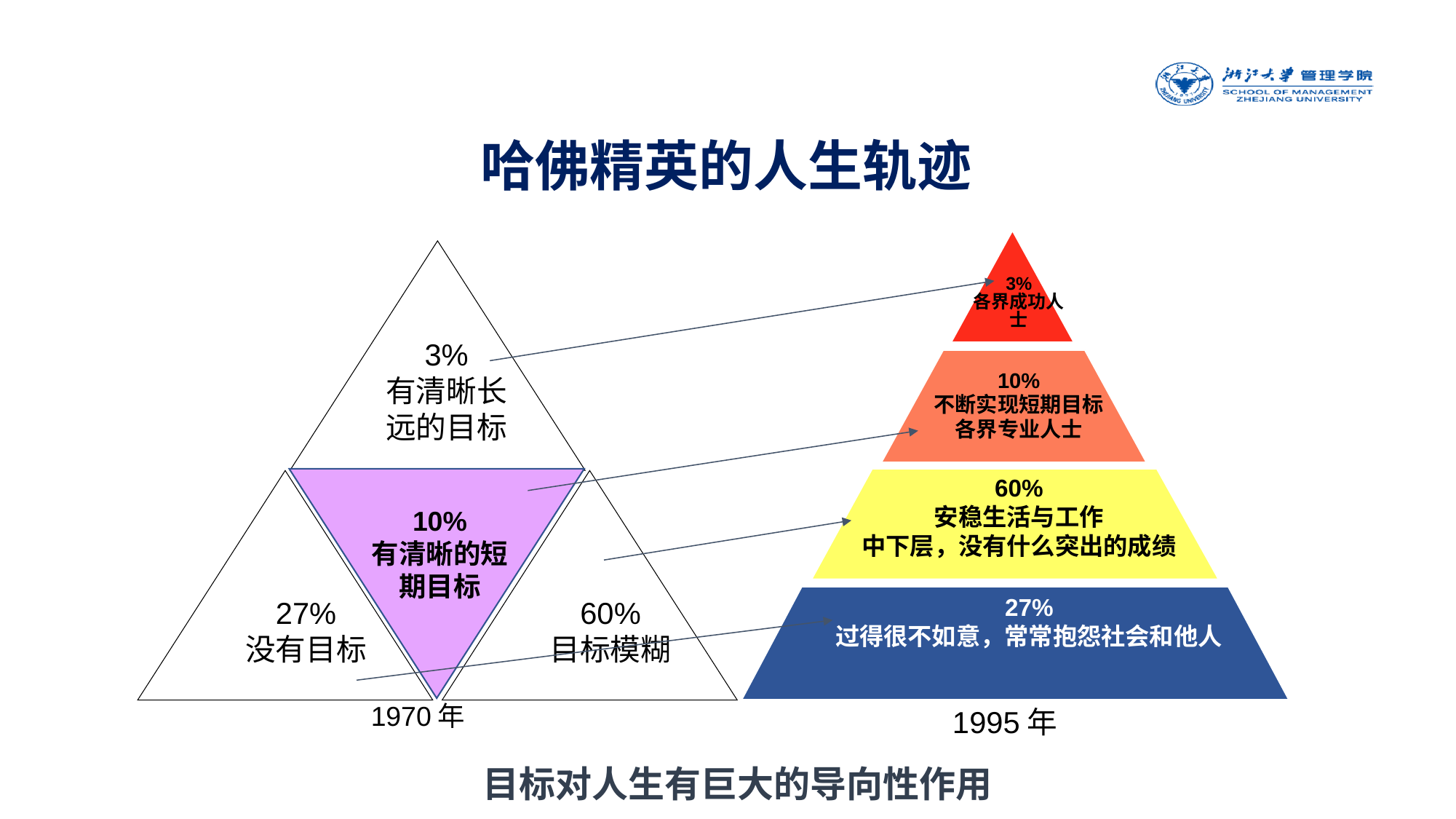

哈佛精英的人生轨迹

3%
有清晰长远的目标

10%
有清晰的短期目标
27%
没有目标
60%
目标模糊
1970年
3%
各界成功人士

10%
不断实现短期目标
各界专业人士

60%
安稳生活与工作
中下层，没有什么突出的成绩

27%
过得很不如意，常常抱怨社会和他人

1995年
目标对人生有巨大的导向性作用